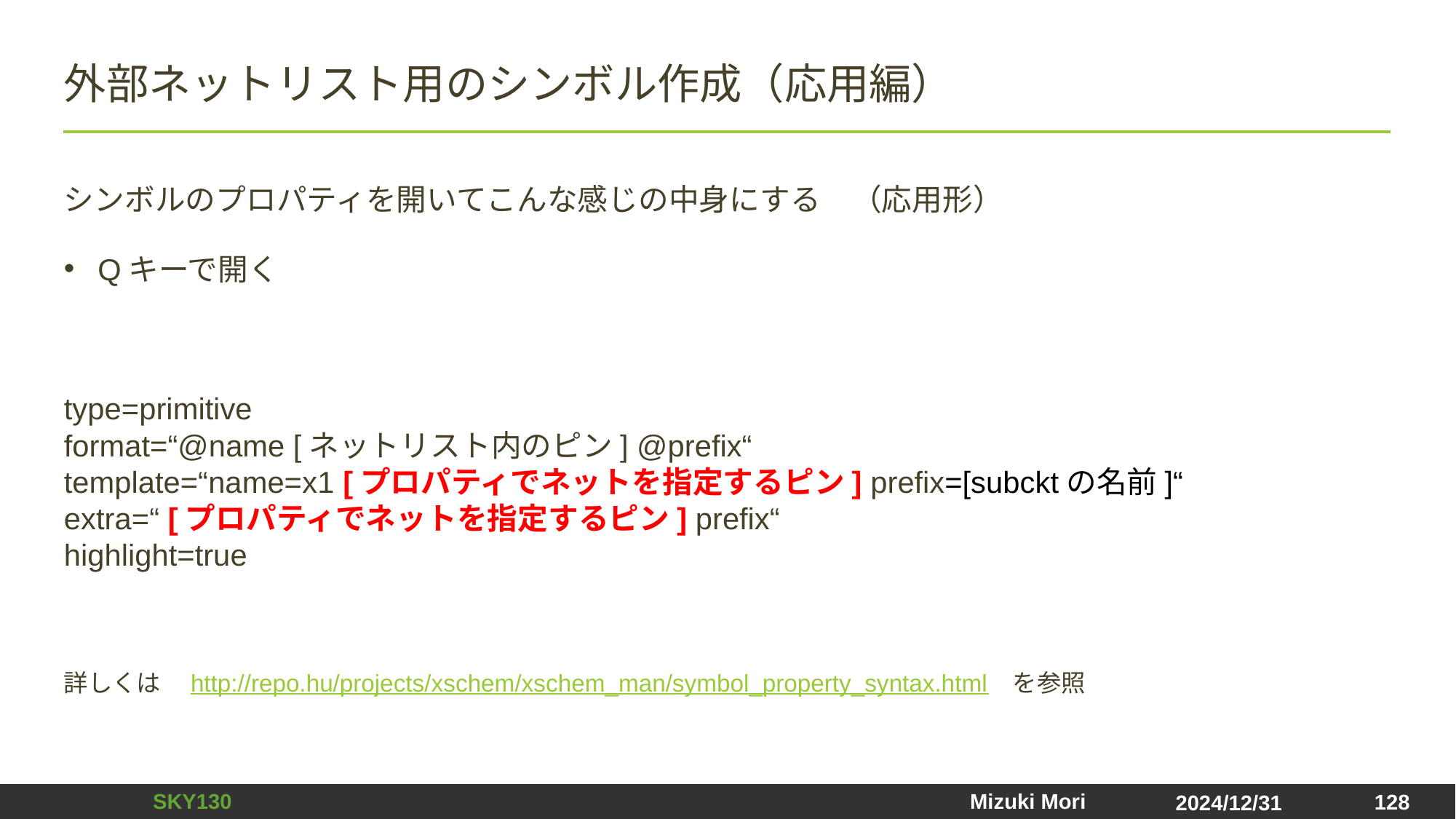

# 外部ネットリスト用のシンボル作成（応用編）
シンボルのプロパティを開いてこんな感じの中身にする　（応用形）
Qキーで開く

type=primitive
format=“@name [ネットリスト内のピン] @prefix“
template=“name=x1 [プロパティでネットを指定するピン] prefix=[subcktの名前]“
extra=“ [プロパティでネットを指定するピン] prefix“
highlight=true

詳しくは　http://repo.hu/projects/xschem/xschem_man/symbol_property_syntax.html　を参照

128
2024/12/31